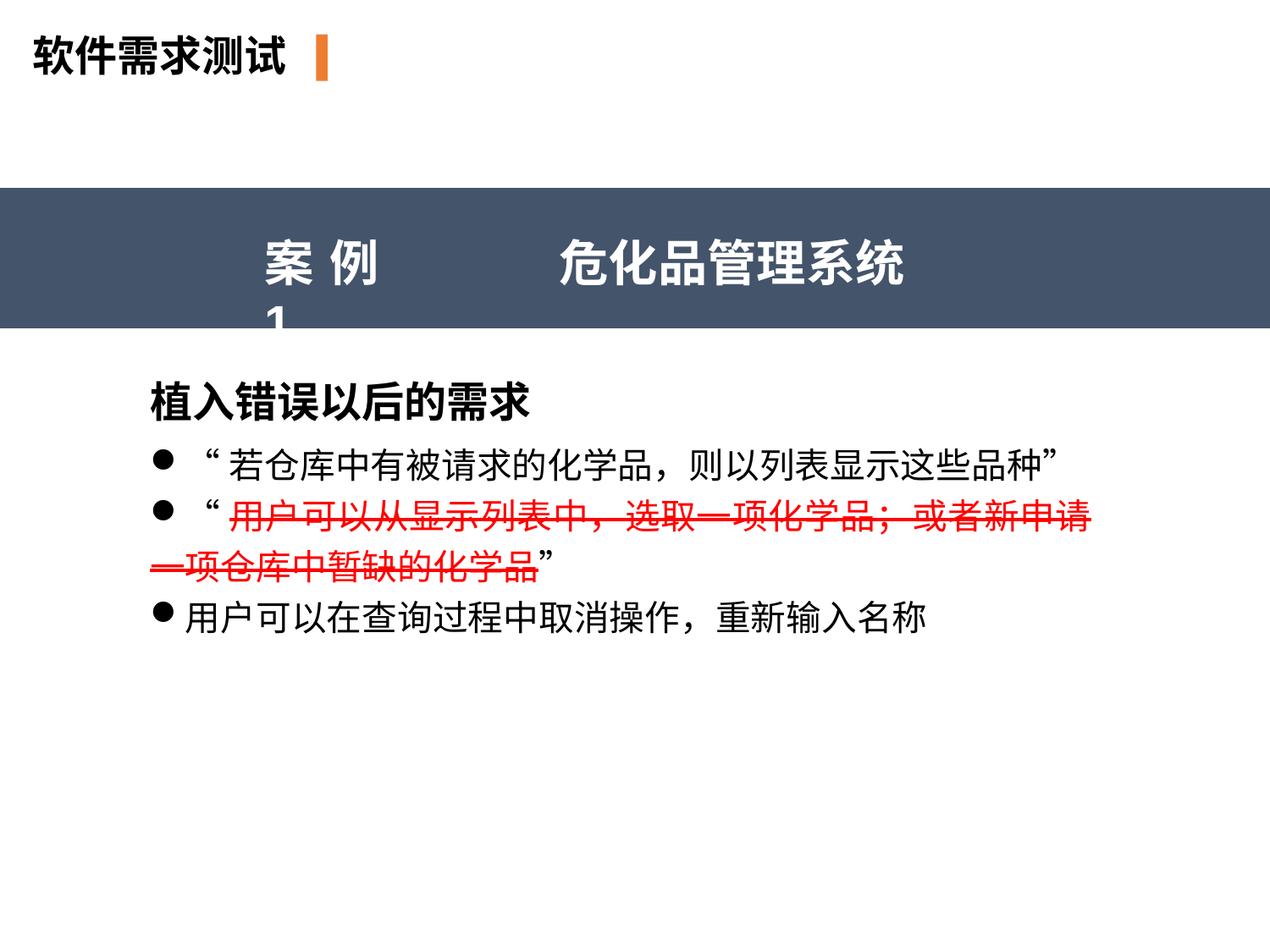

软件需求测试

案例1
危化品管理系统
植入错误以后的需求
“若仓库中有被请求的化学品，则以列表显示这些品种”
“用户可以从显示列表中，选取一项化学品；或者新申请一项仓库中暂缺的化学品”
用户可以在查询过程中取消操作，重新输入名称